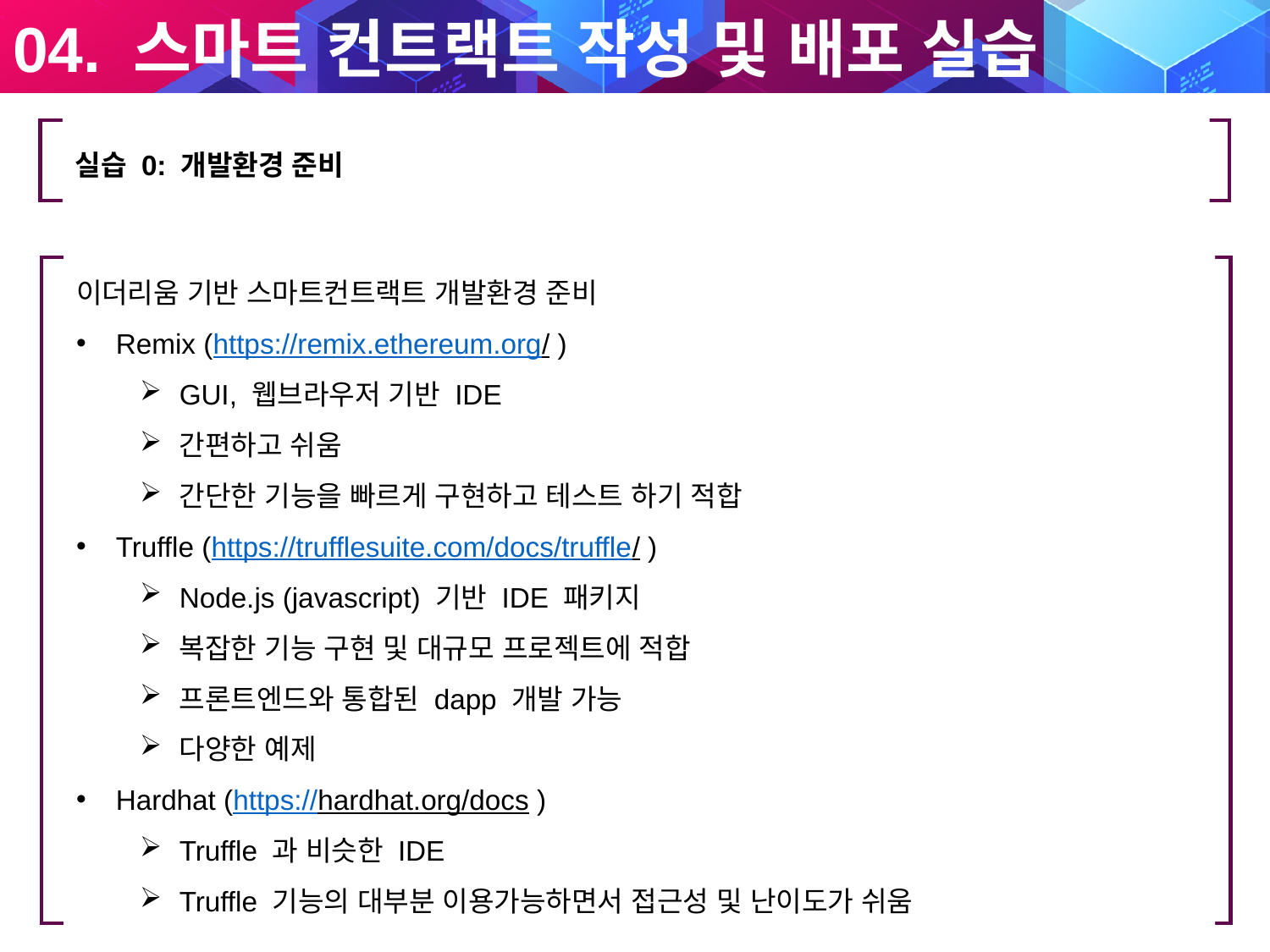

04. 스마트 컨트랙트 작성 및 배포 실습
실습 0: 개발환경 준비

이더리움 기반 스마트컨트랙트 개발환경 준비
Remix (https://remix.ethereum.org/ )
GUI, 웹브라우저 기반 IDE
간편하고 쉬움
간단한 기능을 빠르게 구현하고 테스트 하기 적합
Truffle (https://trufflesuite.com/docs/truffle/ )
Node.js (javascript) 기반 IDE 패키지
복잡한 기능 구현 및 대규모 프로젝트에 적합
프론트엔드와 통합된 dapp 개발 가능
다양한 예제
Hardhat (https://hardhat.org/docs )
Truffle 과 비슷한 IDE
Truffle 기능의 대부분 이용가능하면서 접근성 및 난이도가 쉬움